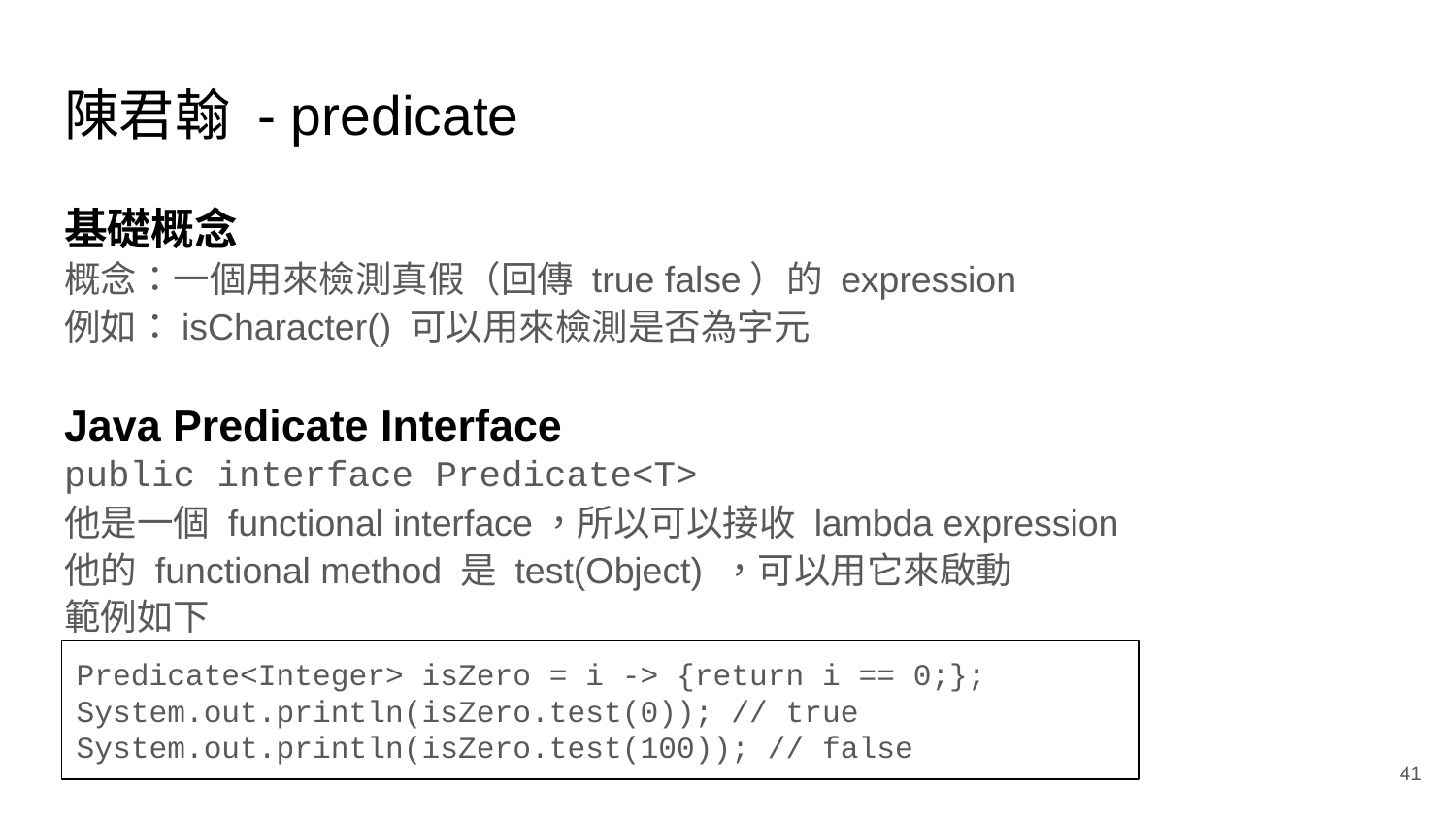

# 陳君翰 - predicate
基礎概念
概念：一個用來檢測真假（回傳 true false）的 expression
例如：isCharacter() 可以用來檢測是否為字元

Java Predicate Interface
public interface Predicate<T>
他是一個 functional interface，所以可以接收 lambda expression
他的 functional method 是 test(Object) ，可以用它來啟動
範例如下

Predicate<Integer> isZero = i -> {return i == 0;};
System.out.println(isZero.test(0)); // true
System.out.println(isZero.test(100)); // false
41